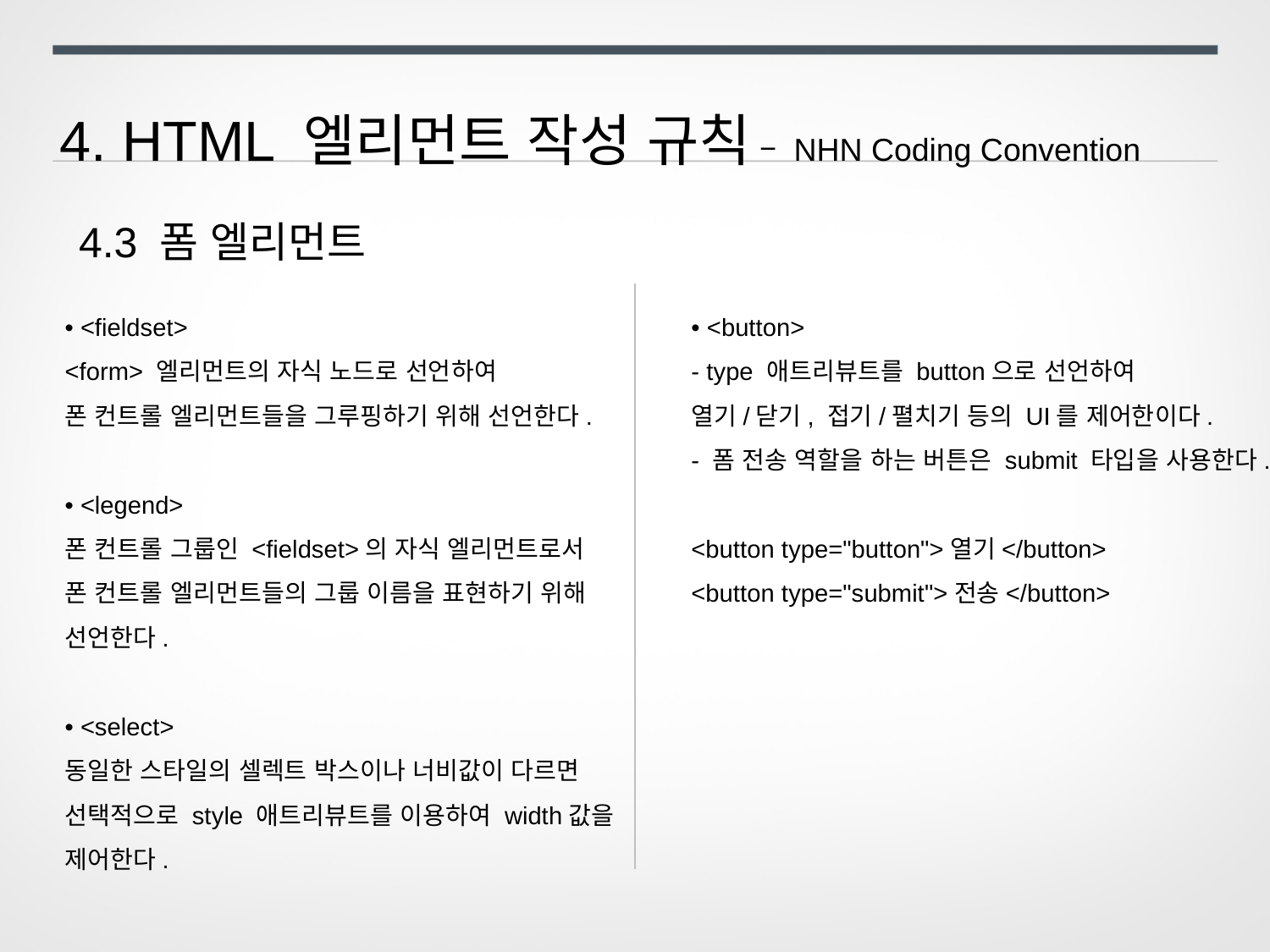

4. HTML 엘리먼트 작성 규칙 – NHN Coding Convention
4.3 폼 엘리먼트
• <fieldset>
<form> 엘리먼트의 자식 노드로 선언하여
폰 컨트롤 엘리먼트들을 그루핑하기 위해 선언한다.

• <legend>
폰 컨트롤 그룹인 <fieldset>의 자식 엘리먼트로서
폰 컨트롤 엘리먼트들의 그룹 이름을 표현하기 위해
선언한다.

• <select>
동일한 스타일의 셀렉트 박스이나 너비값이 다르면
선택적으로 style 애트리뷰트를 이용하여 width값을
제어한다.
• <button>
- type 애트리뷰트를 button으로 선언하여
열기/닫기, 접기/펼치기 등의 UI를 제어한이다.
- 폼 전송 역할을 하는 버튼은 submit 타입을 사용한다.

<button type="button">열기</button>
<button type="submit">전송</button>